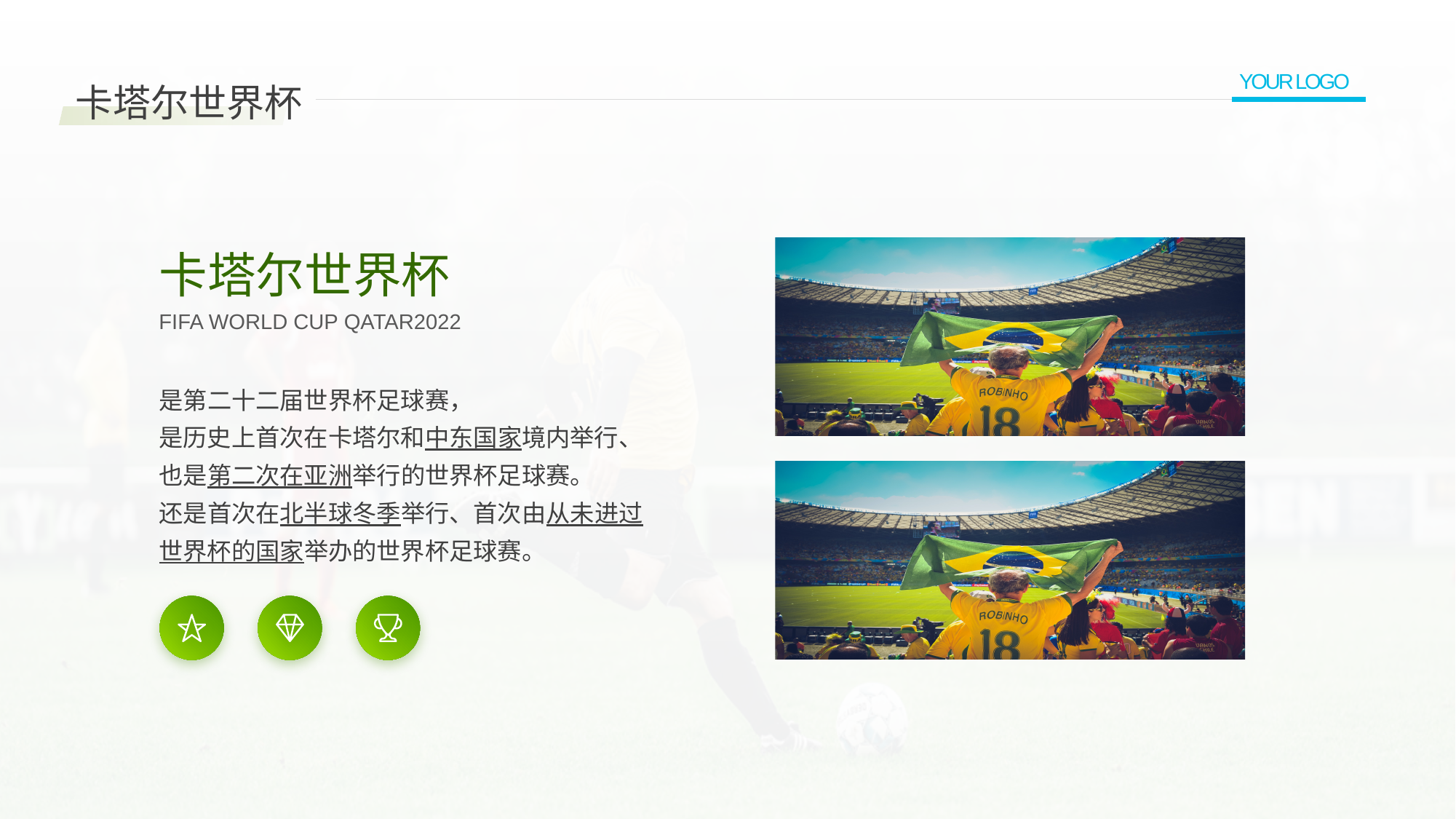

02
YOUR LOGO
卡塔尔世界杯

卡塔尔世界杯
FIFA World Cup Qatar2022

是第二十二届世界杯足球赛，
是历史上首次在卡塔尔和中东国家境内举行、
也是第二次在亚洲举行的世界杯足球赛。
还是首次在北半球冬季举行、首次由从未进过世界杯的国家举办的世界杯足球赛。